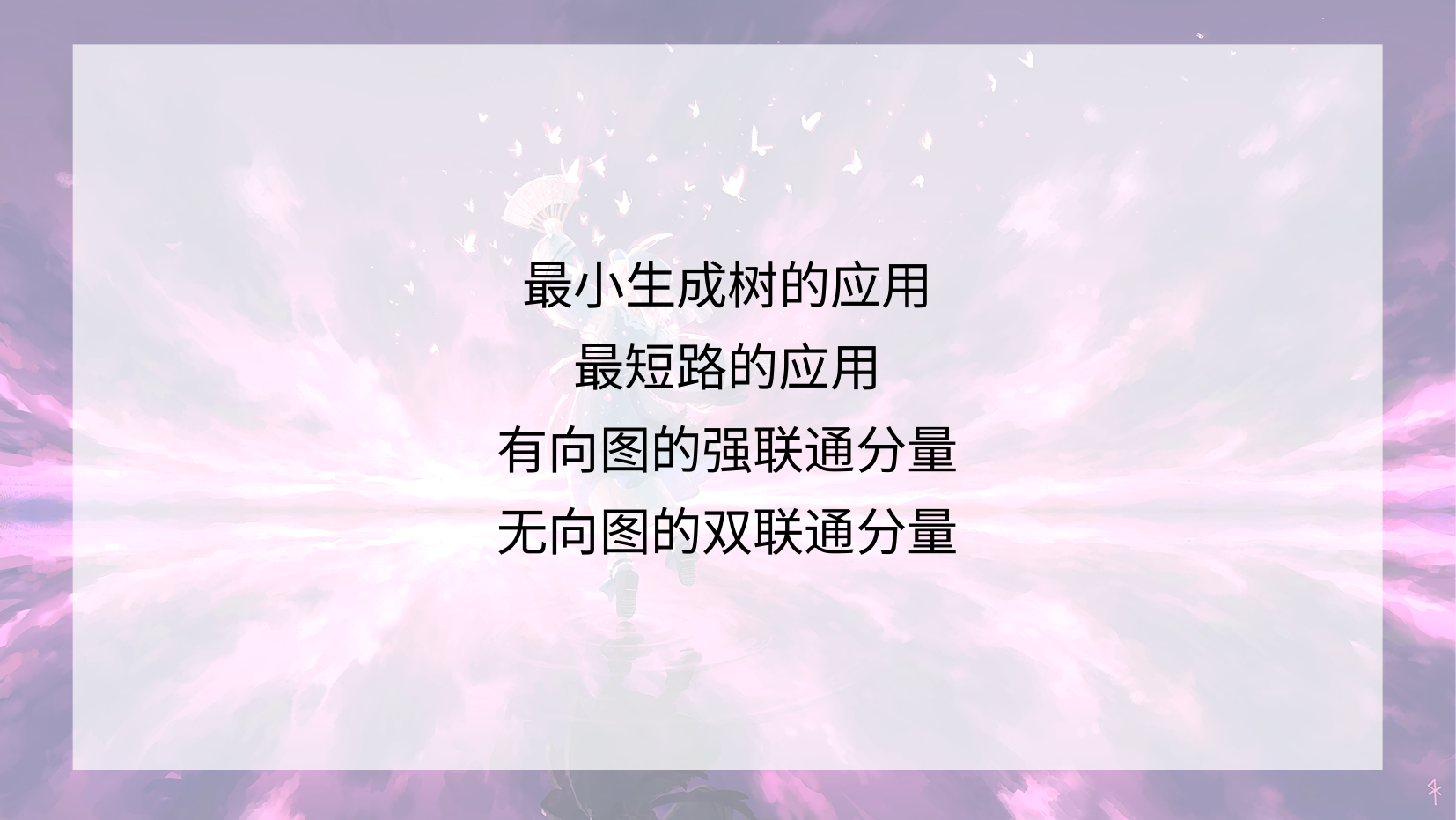

最小生成树的应用
最短路的应用
有向图的强联通分量
无向图的双联通分量